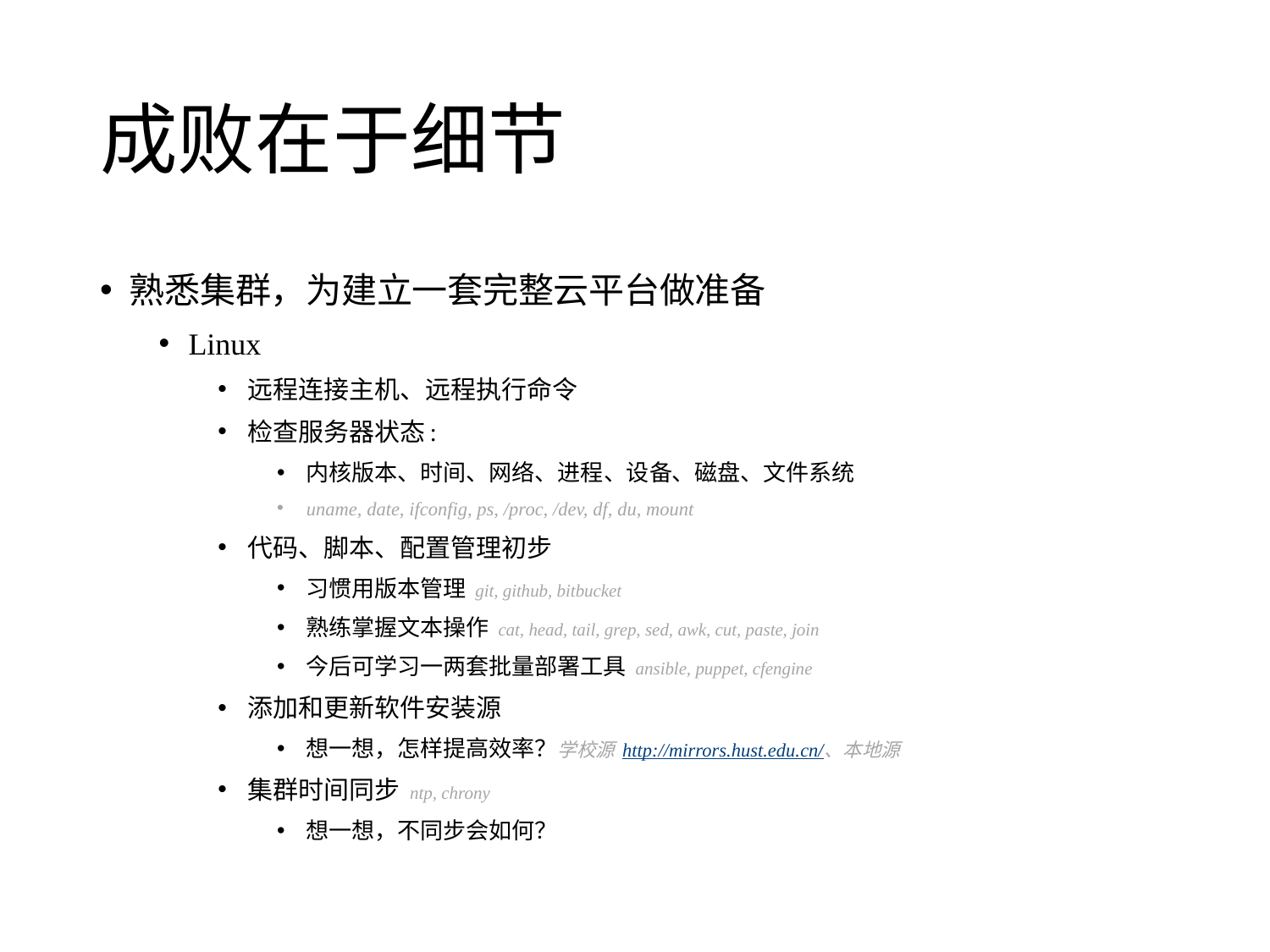

# 成败在于细节
熟悉集群，为建立一套完整云平台做准备
Linux
远程连接主机、远程执行命令
检查服务器状态:
内核版本、时间、网络、进程、设备、磁盘、文件系统
uname, date, ifconfig, ps, /proc, /dev, df, du, mount
代码、脚本、配置管理初步
习惯用版本管理 git, github, bitbucket
熟练掌握文本操作 cat, head, tail, grep, sed, awk, cut, paste, join
今后可学习一两套批量部署工具 ansible, puppet, cfengine
添加和更新软件安装源
想一想，怎样提高效率？学校源 http://mirrors.hust.edu.cn/、本地源
集群时间同步 ntp, chrony
想一想，不同步会如何？